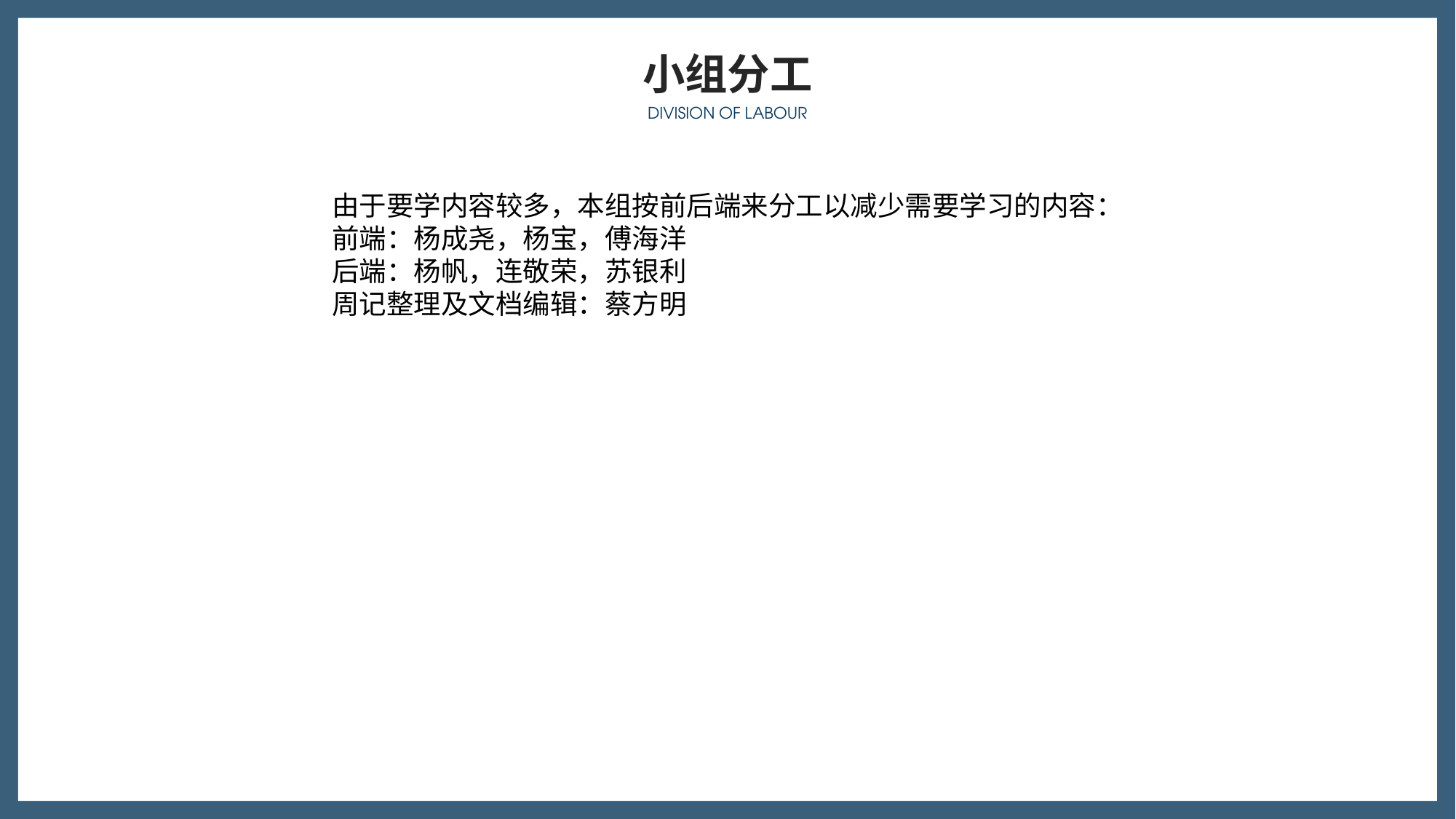

小组分工
DIVISION OF LABOUR
由于要学内容较多，本组按前后端来分工以减少需要学习的内容：
前端：杨成尧，杨宝，傅海洋
后端：杨帆，连敬荣，苏银利
周记整理及文档编辑：蔡方明